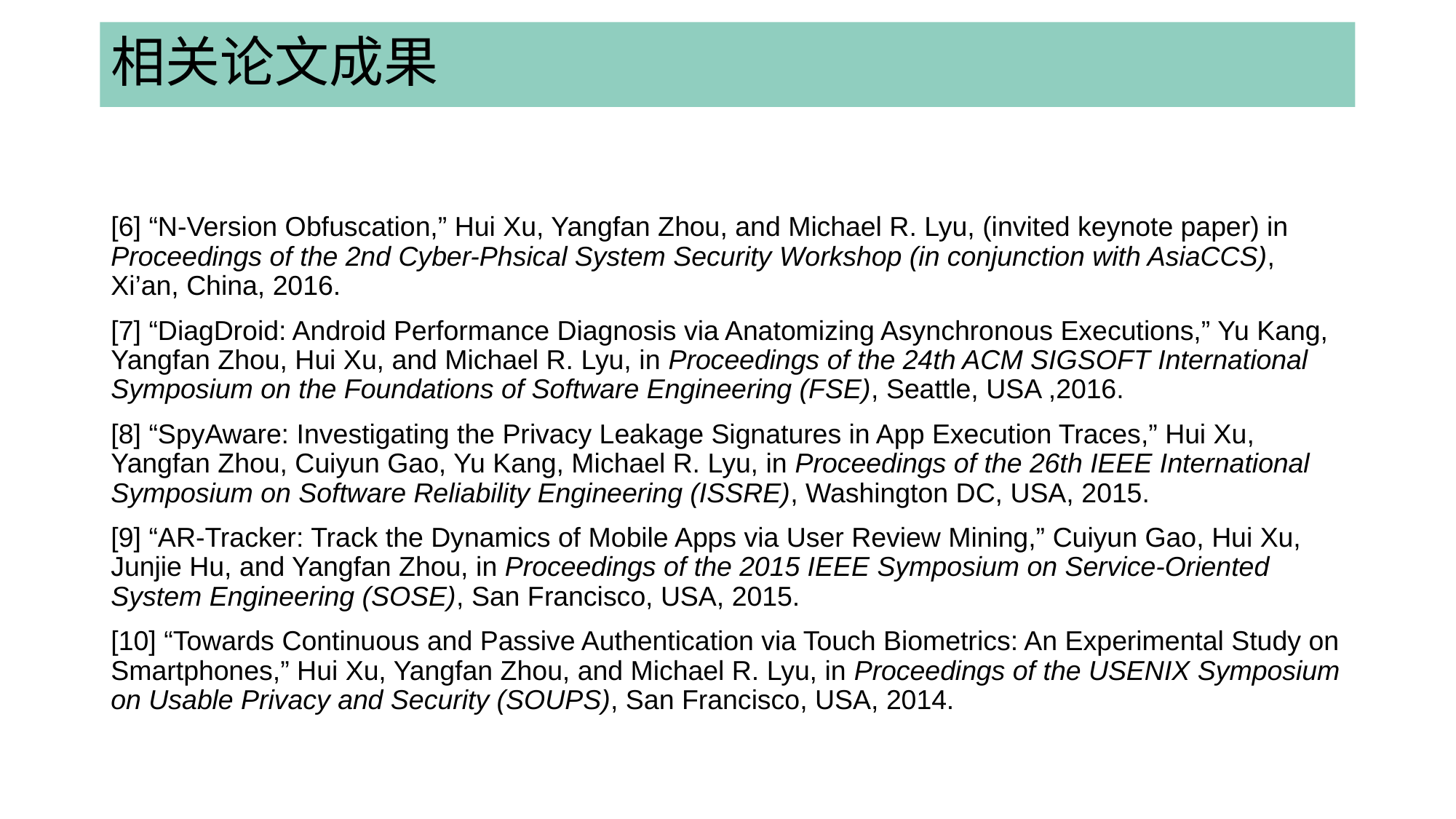

# 相关论文成果
[6] “N-Version Obfuscation,” Hui Xu, Yangfan Zhou, and Michael R. Lyu, (invited keynote paper) in Proceedings of the 2nd Cyber-Phsical System Security Workshop (in conjunction with AsiaCCS), Xi’an, China, 2016.
[7] “DiagDroid: Android Performance Diagnosis via Anatomizing Asynchronous Executions,” Yu Kang, Yangfan Zhou, Hui Xu, and Michael R. Lyu, in Proceedings of the 24th ACM SIGSOFT International Symposium on the Foundations of Software Engineering (FSE), Seattle, USA ,2016.
[8] “SpyAware: Investigating the Privacy Leakage Signatures in App Execution Traces,” Hui Xu, Yangfan Zhou, Cuiyun Gao, Yu Kang, Michael R. Lyu, in Proceedings of the 26th IEEE International Symposium on Software Reliability Engineering (ISSRE), Washington DC, USA, 2015.
[9] “AR-Tracker: Track the Dynamics of Mobile Apps via User Review Mining,” Cuiyun Gao, Hui Xu, Junjie Hu, and Yangfan Zhou, in Proceedings of the 2015 IEEE Symposium on Service-Oriented System Engineering (SOSE), San Francisco, USA, 2015.
[10] “Towards Continuous and Passive Authentication via Touch Biometrics: An Experimental Study on Smartphones,” Hui Xu, Yangfan Zhou, and Michael R. Lyu, in Proceedings of the USENIX Symposium on Usable Privacy and Security (SOUPS), San Francisco, USA, 2014.